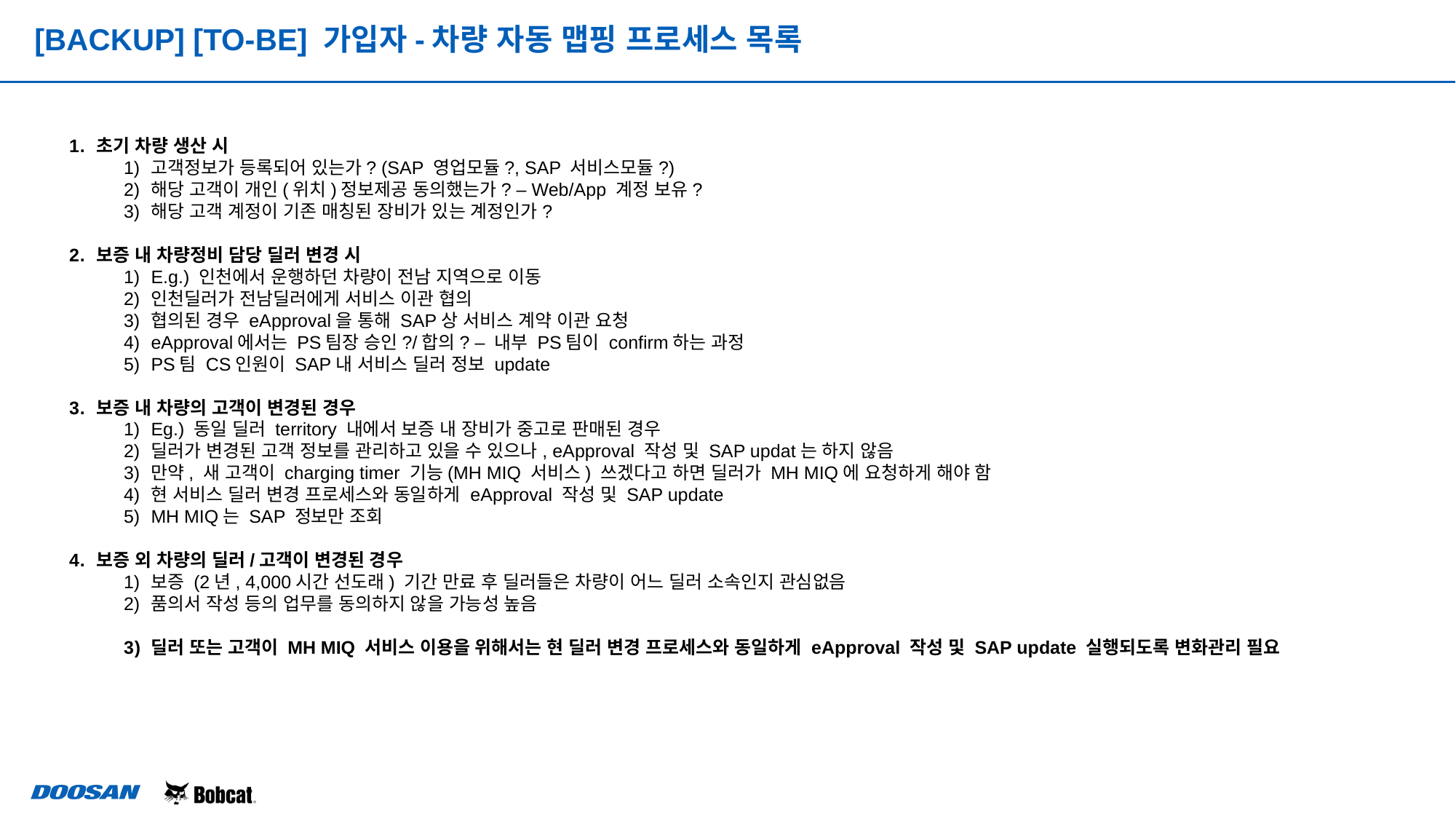

[BACKUP] [TO-BE] 가입자-차량 자동 맵핑 프로세스 목록
초기 차량 생산 시
고객정보가 등록되어 있는가? (SAP 영업모듈?, SAP 서비스모듈?)
해당 고객이 개인(위치)정보제공 동의했는가? – Web/App 계정 보유?
해당 고객 계정이 기존 매칭된 장비가 있는 계정인가?

보증 내 차량정비 담당 딜러 변경 시
E.g.) 인천에서 운행하던 차량이 전남 지역으로 이동
인천딜러가 전남딜러에게 서비스 이관 협의
협의된 경우 eApproval을 통해 SAP상 서비스 계약 이관 요청
eApproval에서는 PS팀장 승인?/합의? – 내부 PS팀이 confirm하는 과정
PS팀 CS인원이 SAP내 서비스 딜러 정보 update

보증 내 차량의 고객이 변경된 경우
Eg.) 동일 딜러 territory 내에서 보증 내 장비가 중고로 판매된 경우
딜러가 변경된 고객 정보를 관리하고 있을 수 있으나, eApproval 작성 및 SAP updat는 하지 않음
만약, 새 고객이 charging timer 기능(MH MIQ 서비스) 쓰겠다고 하면 딜러가 MH MIQ에 요청하게 해야 함
현 서비스 딜러 변경 프로세스와 동일하게 eApproval 작성 및 SAP update
MH MIQ는 SAP 정보만 조회

보증 외 차량의 딜러/고객이 변경된 경우
보증 (2년, 4,000시간 선도래) 기간 만료 후 딜러들은 차량이 어느 딜러 소속인지 관심없음
품의서 작성 등의 업무를 동의하지 않을 가능성 높음
딜러 또는 고객이 MH MIQ 서비스 이용을 위해서는 현 딜러 변경 프로세스와 동일하게 eApproval 작성 및 SAP update 실행되도록 변화관리 필요